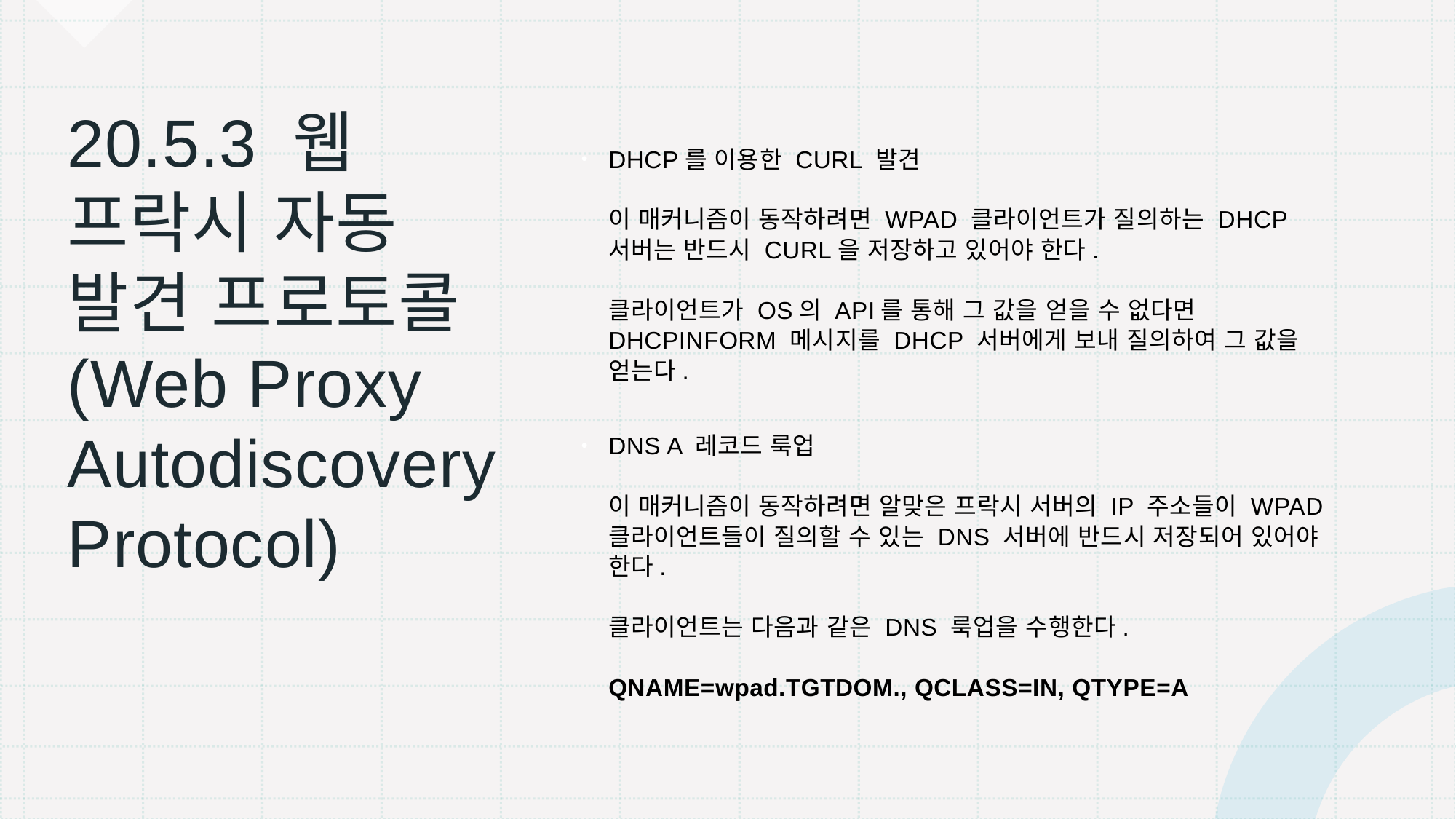

DHCP를 이용한 CURL 발견
이 매커니즘이 동작하려면 WPAD 클라이언트가 질의하는 DHCP 서버는 반드시 CURL을 저장하고 있어야 한다.
클라이언트가 OS의 API를 통해 그 값을 얻을 수 없다면 DHCPINFORM 메시지를 DHCP 서버에게 보내 질의하여 그 값을 얻는다.

DNS A 레코드 룩업
이 매커니즘이 동작하려면 알맞은 프락시 서버의 IP 주소들이 WPAD 클라이언트들이 질의할 수 있는 DNS 서버에 반드시 저장되어 있어야 한다.
클라이언트는 다음과 같은 DNS 룩업을 수행한다.
QNAME=wpad.TGTDOM., QCLASS=IN, QTYPE=A
# 20.5.3 웹 프락시 자동 발견 프로토콜(Web Proxy Autodiscovery Protocol)